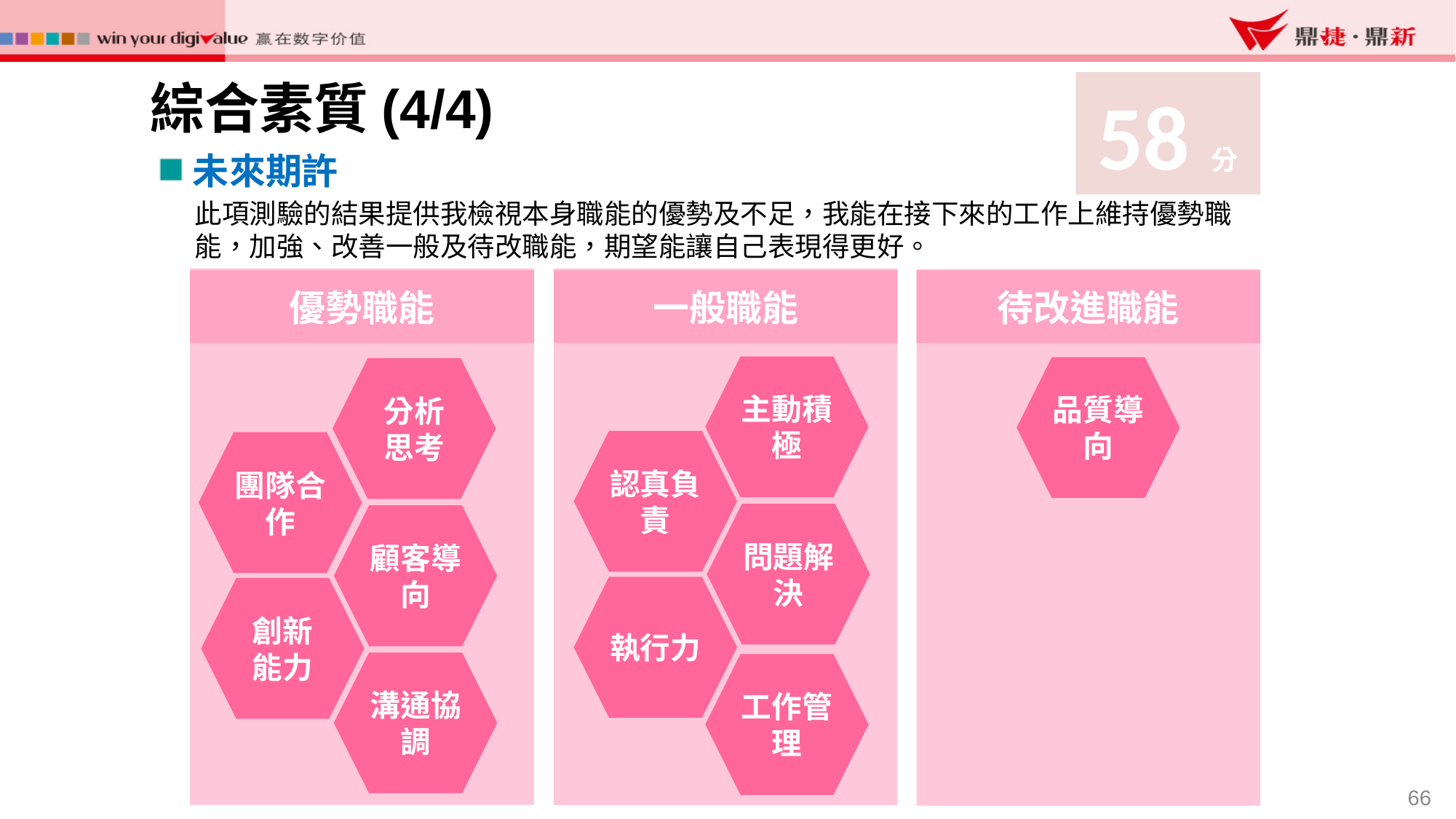

綜合素質(4/4)
58分
未來期許
此項測驗的結果提供我檢視本身職能的優勢及不足，我能在接下來的工作上維持優勢職能，加強、改善一般及待改職能，期望能讓自己表現得更好。

優勢職能
一般職能
待改進職能
主動積極
認真負責
問題解決
執行力
工作管理
品質導向
分析
思考
團隊合作
顧客導向
創新能力
溝通協調
66